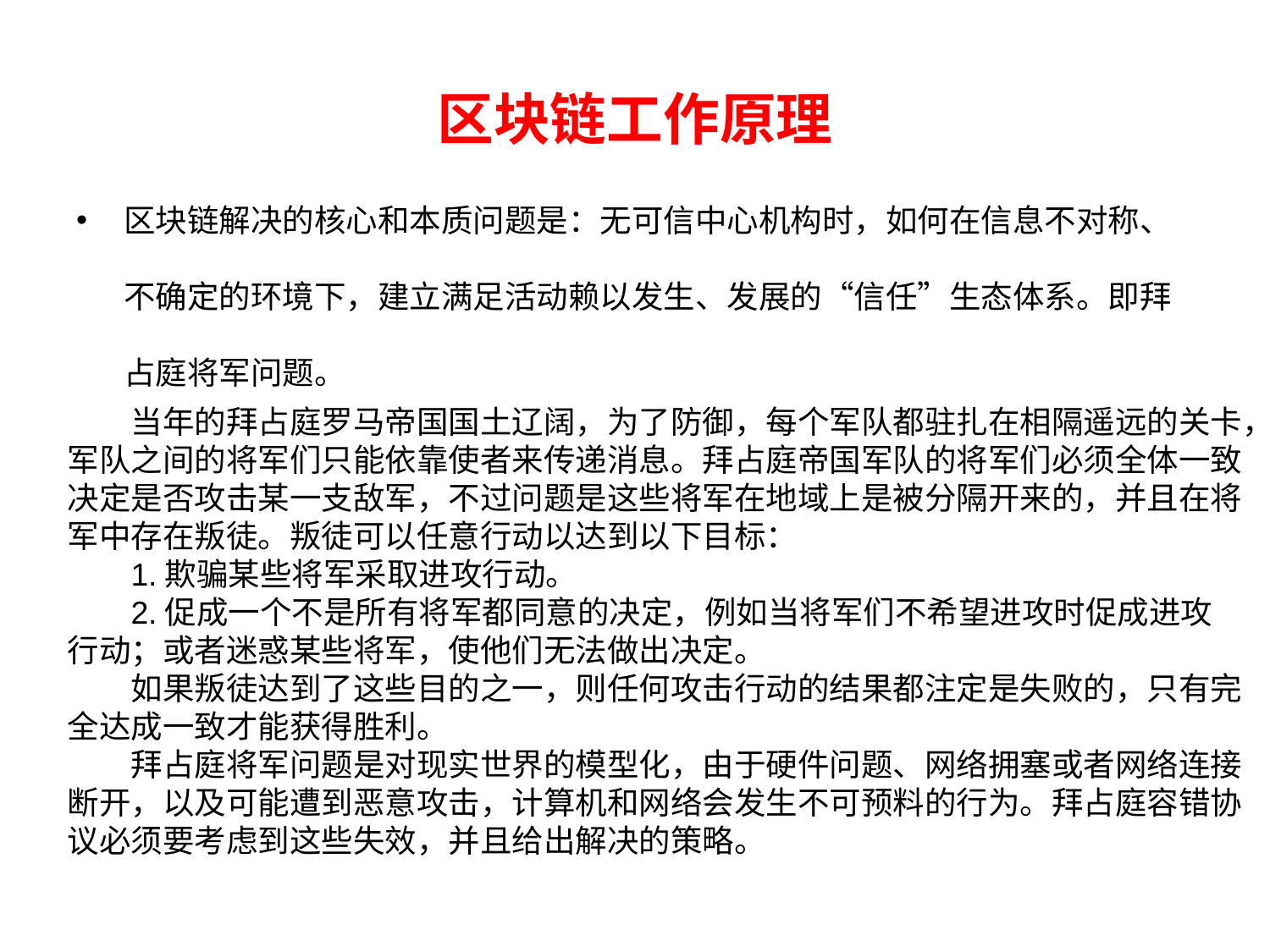

# 区块链工作原理
区块链解决的核心和本质问题是：无可信中心机构时，如何在信息不对称、不确定的环境下，建立满足活动赖以发生、发展的“信任”生态体系。即拜占庭将军问题。
当年的拜占庭罗马帝国国土辽阔，为了防御，每个军队都驻扎在相隔遥远的关卡，军队之间的将军们只能依靠使者来传递消息。拜占庭帝国军队的将军们必须全体一致决定是否攻击某一支敌军，不过问题是这些将军在地域上是被分隔开来的，并且在将军中存在叛徒。叛徒可以任意行动以达到以下目标：
1.欺骗某些将军采取进攻行动。
2.促成一个不是所有将军都同意的决定，例如当将军们不希望进攻时促成进攻行动；或者迷惑某些将军，使他们无法做出决定。
如果叛徒达到了这些目的之一，则任何攻击行动的结果都注定是失败的，只有完全达成一致才能获得胜利。
拜占庭将军问题是对现实世界的模型化，由于硬件问题、网络拥塞或者网络连接断开，以及可能遭到恶意攻击，计算机和网络会发生不可预料的行为。拜占庭容错协议必须要考虑到这些失效，并且给出解决的策略。